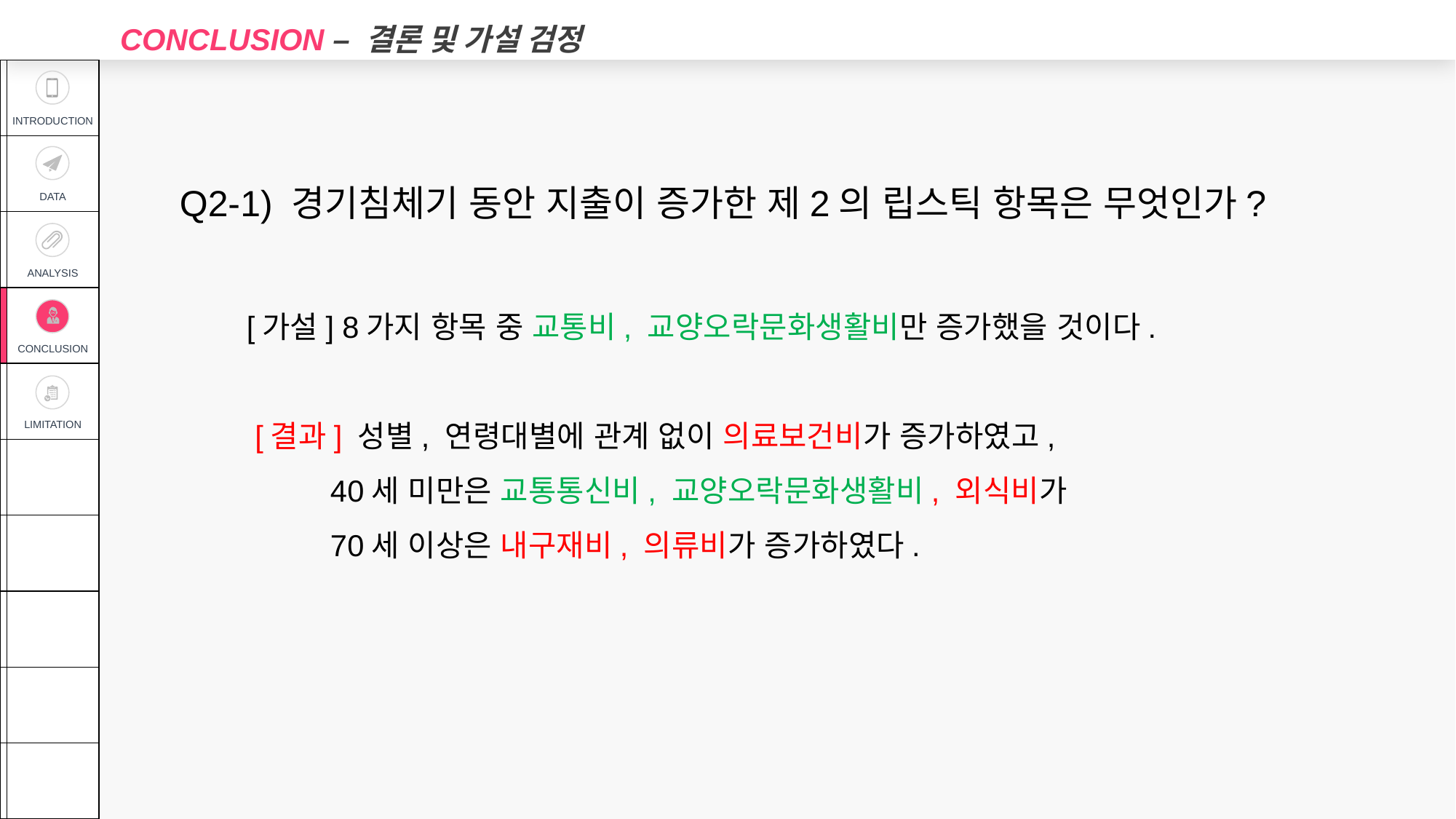

CONCLUSION – 결론 및 가설 검정
|  | INTRODUCTION |
| --- | --- |
|  | DATA |
|  | ANALYSIS |
|  | CONCLUSION |
|  | LIMITATION |
|  |  |
|  |  |
|  |  |
|  |  |
|  |  |

Q2-1) 경기침체기 동안 지출이 증가한 제2의 립스틱 항목은 무엇인가?

        [가설] 8가지 항목 중 교통비, 교양오락문화생활비만 증가했을 것이다.

         [결과] 성별, 연령대별에 관계 없이 의료보건비가 증가하였고,
                  40세 미만은 교통통신비, 교양오락문화생활비, 외식비가
                  70세 이상은 내구재비, 의류비가 증가하였다.